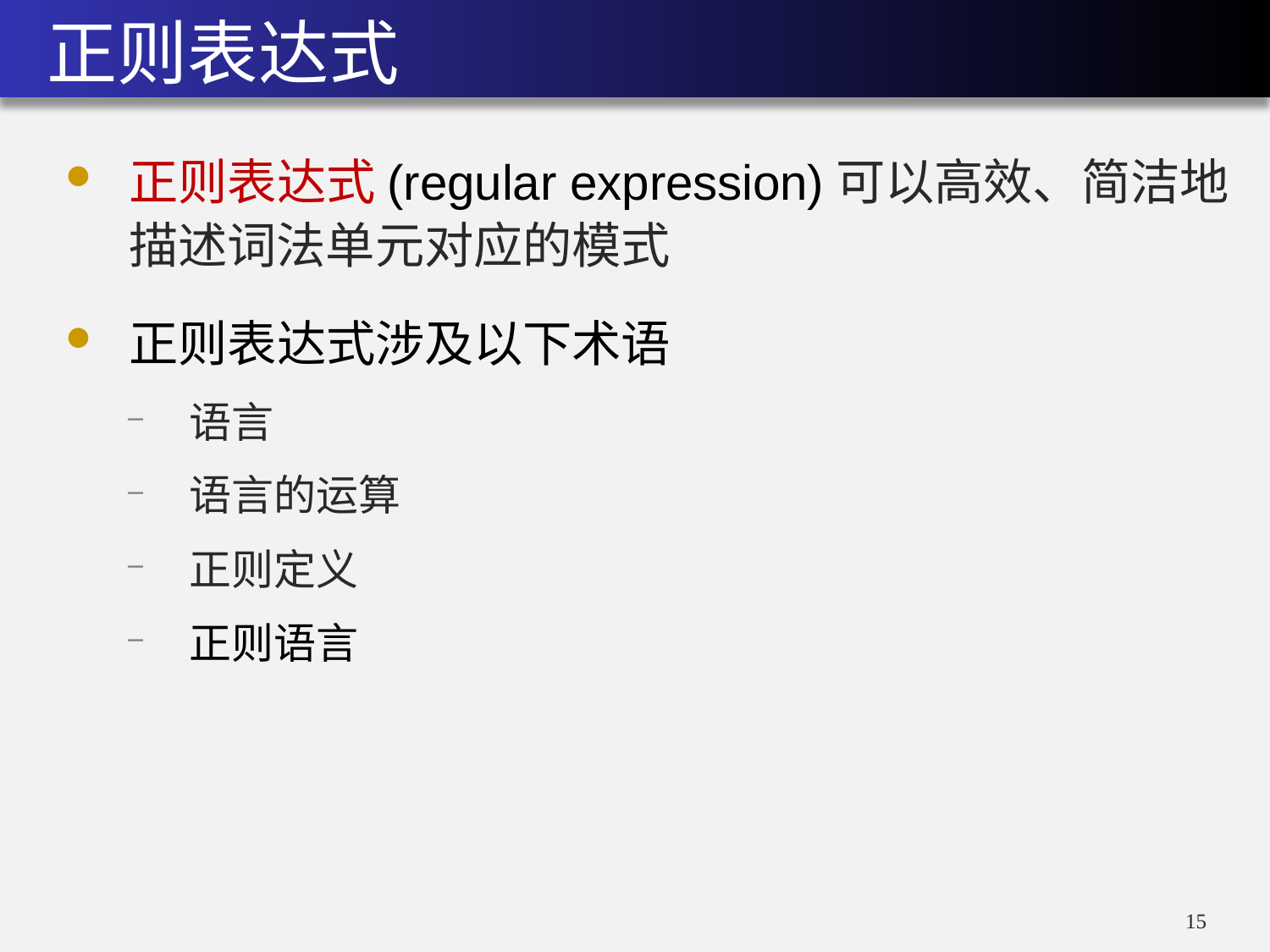

# 正则表达式
正则表达式(regular expression)可以高效、简洁地描述词法单元对应的模式
正则表达式涉及以下术语
语言
语言的运算
正则定义
正则语言
15